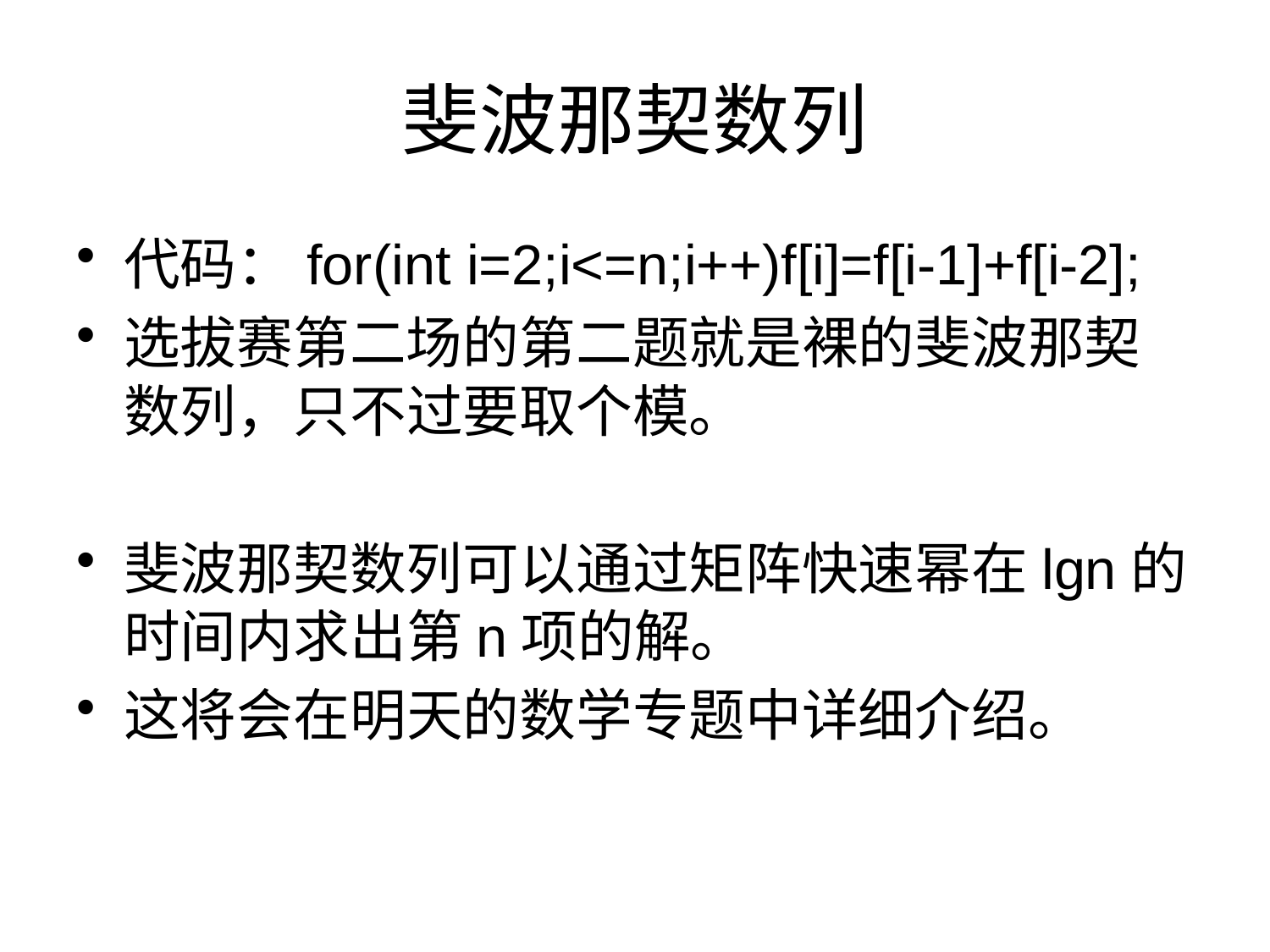

# 斐波那契数列
代码：for(int i=2;i<=n;i++)f[i]=f[i-1]+f[i-2];
选拔赛第二场的第二题就是裸的斐波那契数列，只不过要取个模。

斐波那契数列可以通过矩阵快速幂在lgn的时间内求出第n项的解。
这将会在明天的数学专题中详细介绍。